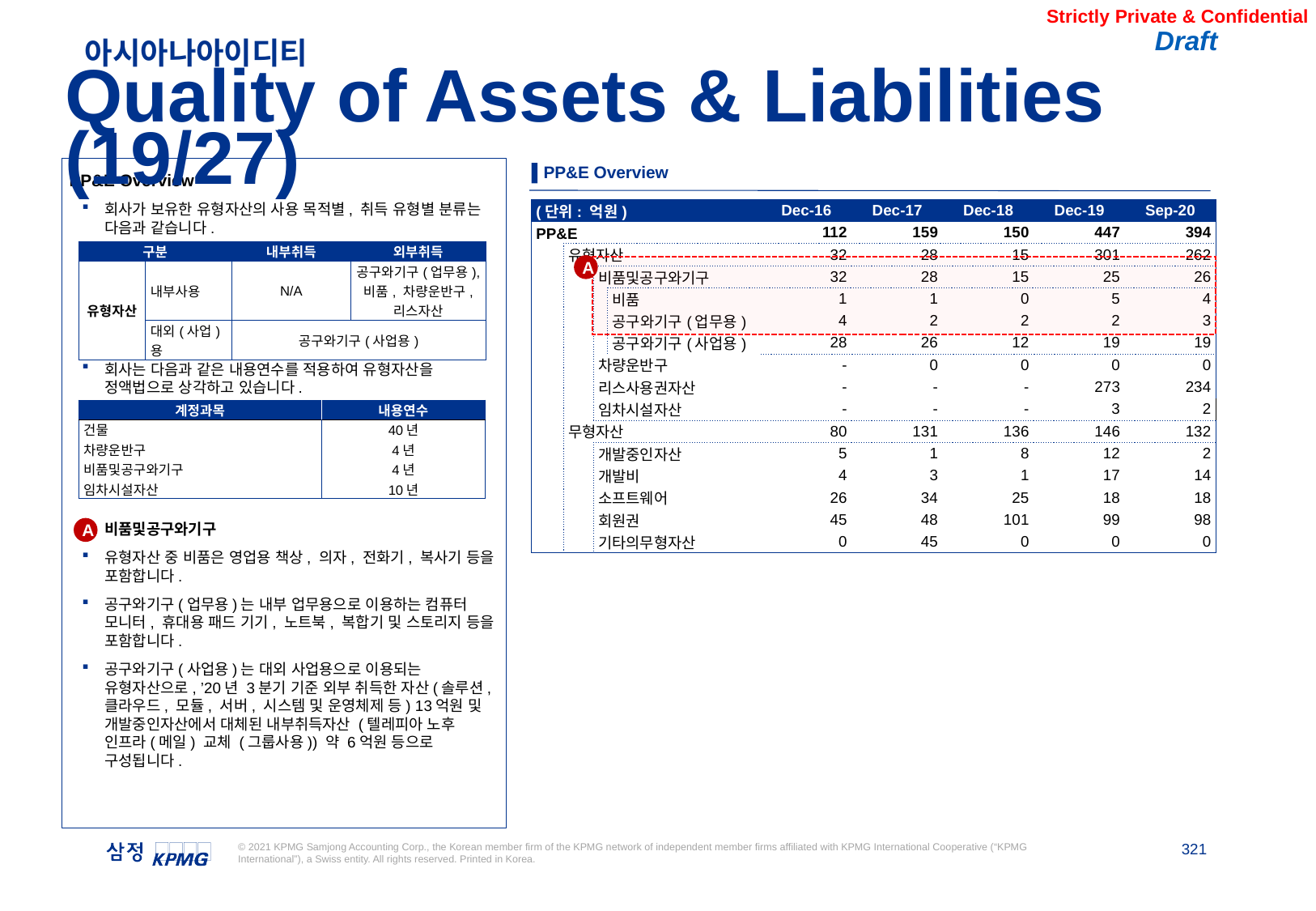

아시아나아이디티
Quality of Assets & Liabilities (19/27)
▌PP&E Overview
PP&E Overview
회사가 보유한 유형자산의 사용 목적별, 취득 유형별 분류는 다음과 같습니다.

회사는 다음과 같은 내용연수를 적용하여 유형자산을 정액법으로 상각하고 있습니다.

비품및공구와기구
유형자산 중 비품은 영업용 책상, 의자, 전화기, 복사기 등을 포함합니다.
공구와기구(업무용)는 내부 업무용으로 이용하는 컴퓨터 모니터, 휴대용 패드 기기, 노트북, 복합기 및 스토리지 등을 포함합니다.
공구와기구(사업용)는 대외 사업용으로 이용되는 유형자산으로, ’20년 3분기 기준 외부 취득한 자산(솔루션, 클라우드, 모듈, 서버, 시스템 및 운영체제 등) 13억원 및 개발중인자산에서 대체된 내부취득자산 (텔레피아 노후 인프라(메일) 교체 (그룹사용)) 약 6억원 등으로 구성됩니다.

| (단위: 억원) |  |  |  | Dec-16 | Dec-17 | Dec-18 | Dec-19 | Sep-20 |
| --- | --- | --- | --- | --- | --- | --- | --- | --- |
| PP&E |  |  |  | 112 | 159 | 150 | 447 | 394 |
|  | 유형자산 |  |  | 32 | 28 | 15 | 301 | 262 |
|  |  | 비품및공구와기구 |  | 32 | 28 | 15 | 25 | 26 |
|  |  |  | 비품 | 1 | 1 | 0 | 5 | 4 |
|  |  |  | 공구와기구(업무용) | 4 | 2 | 2 | 2 | 3 |
|  |  |  | 공구와기구(사업용) | 28 | 26 | 12 | 19 | 19 |
|  |  | 차량운반구 |  | - | 0 | 0 | 0 | 0 |
|  |  | 리스사용권자산 |  | - | - | - | 273 | 234 |
|  |  | 임차시설자산 |  | - | - | - | 3 | 2 |
|  | 무형자산 |  |  | 80 | 131 | 136 | 146 | 132 |
|  |  | 개발중인자산 |  | 5 | 1 | 8 | 12 | 2 |
|  |  | 개발비 |  | 4 | 3 | 1 | 17 | 14 |
|  |  | 소프트웨어 |  | 26 | 34 | 25 | 18 | 18 |
|  |  | 회원권 |  | 45 | 48 | 101 | 99 | 98 |
|  |  | 기타의무형자산 |  | 0 | 45 | 0 | 0 | 0 |
| 구분 |  | 내부취득 | 외부취득 |
| --- | --- | --- | --- |
| 유형자산 | 내부사용 | N/A | 공구와기구(업무용), 비품, 차량운반구, 리스자산 |
|  | 대외(사업)용 | 공구와기구(사업용) |  |
A

| 계정과목 | 내용연수 |
| --- | --- |
| 건물 | 40년 |
| 차량운반구 | 4년 |
| 비품및공구와기구 | 4년 |
| 임차시설자산 | 10년 |
A